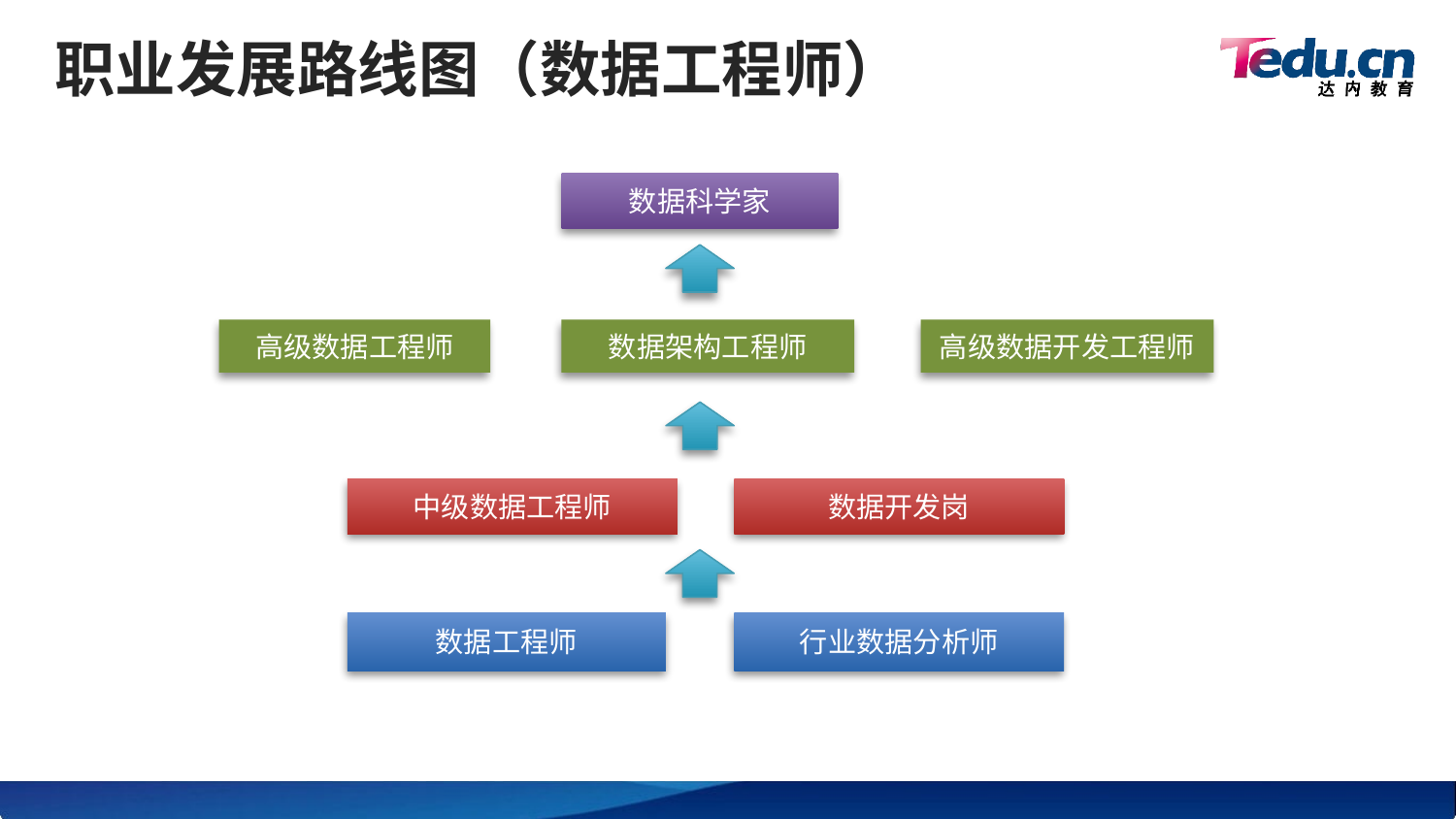

# 职业发展路线图（数据工程师）
数据科学家

高级数据工程师
数据架构工程师
高级数据开发工程师

中级数据工程师
数据开发岗

数据工程师
行业数据分析师